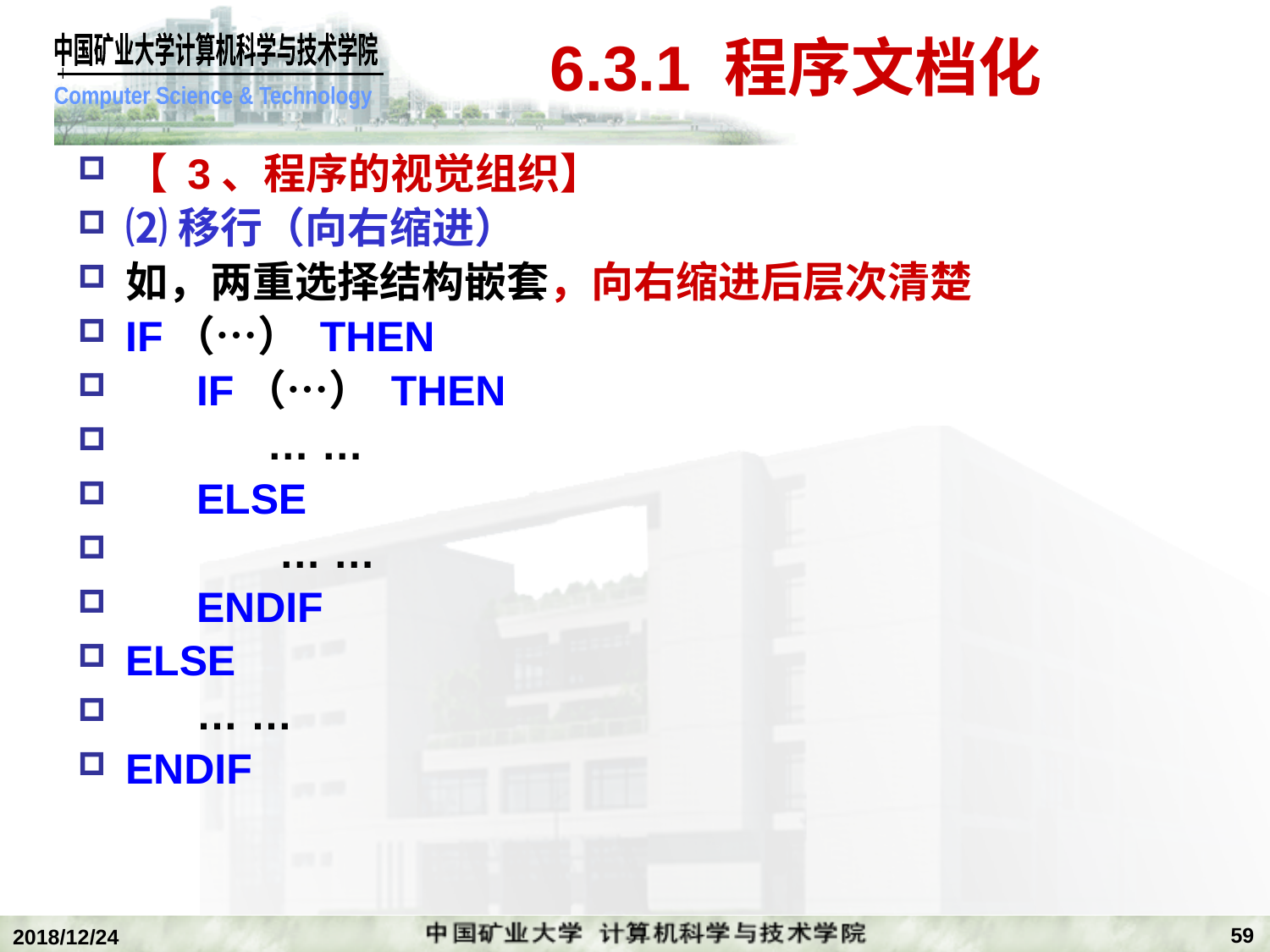

# 6.3.1 程序文档化
【 3、程序的视觉组织】
⑵移行（向右缩进）
如，两重选择结构嵌套，向右缩进后层次清楚
IF（…） THEN
      IF（…） THEN
            … …
      ELSE
             … …
      ENDIF
ELSE
      … …
ENDIF
59
2018/12/24